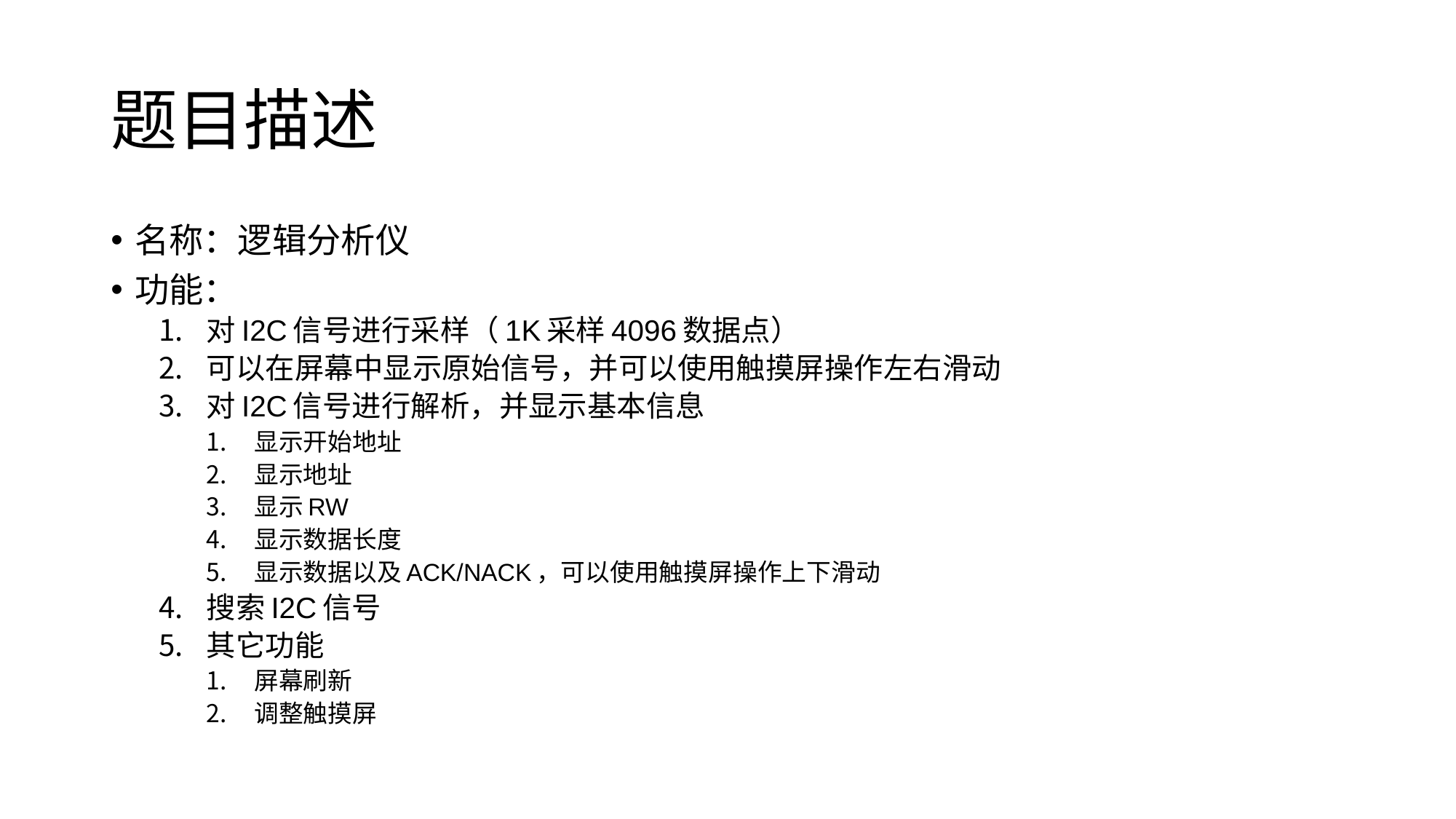

# 题目描述
名称：逻辑分析仪
功能：
对I2C信号进行采样（1K采样4096数据点）
可以在屏幕中显示原始信号，并可以使用触摸屏操作左右滑动
对I2C信号进行解析，并显示基本信息
显示开始地址
显示地址
显示RW
显示数据长度
显示数据以及ACK/NACK，可以使用触摸屏操作上下滑动
搜索I2C信号
其它功能
屏幕刷新
调整触摸屏